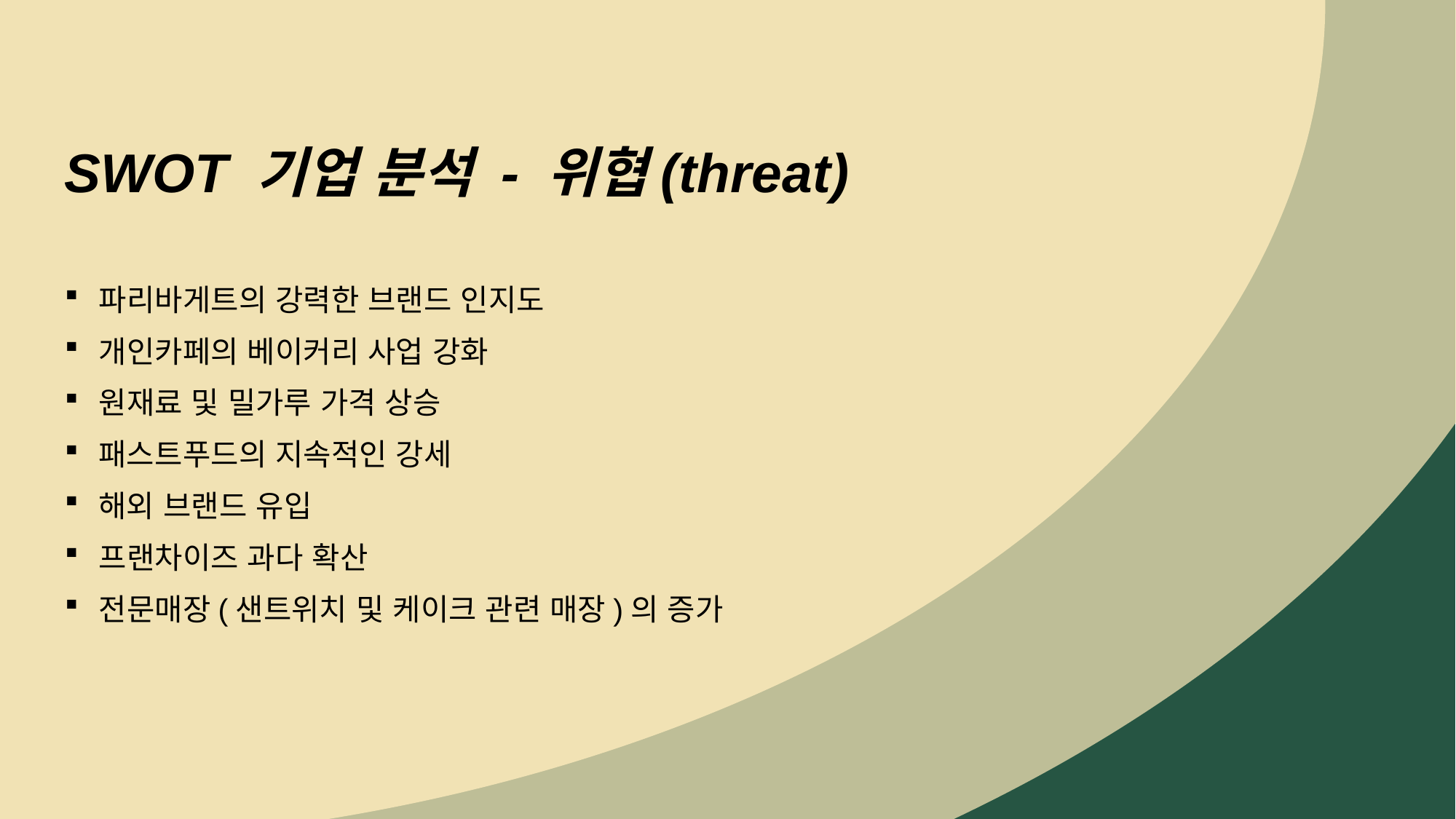

# SWOT 기업 분석 - 위협(threat)
파리바게트의 강력한 브랜드 인지도
개인카페의 베이커리 사업 강화
원재료 및 밀가루 가격 상승
패스트푸드의 지속적인 강세
해외 브랜드 유입
프랜차이즈 과다 확산
전문매장(샌트위치 및 케이크 관련 매장)의 증가